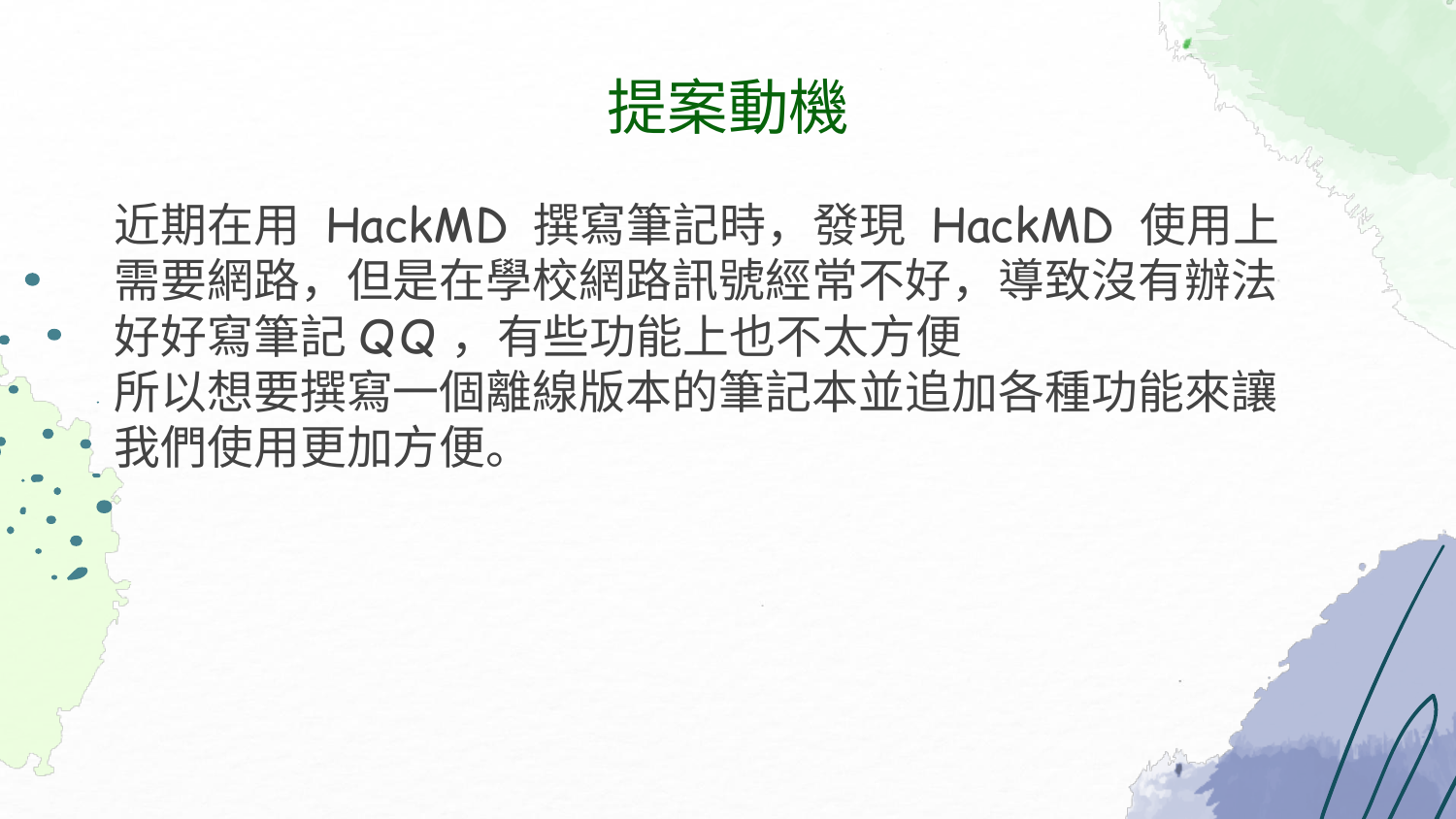

# 提案動機
近期在用 HackMD 撰寫筆記時，發現 HackMD 使用上需要網路，但是在學校網路訊號經常不好，導致沒有辦法好好寫筆記QQ，有些功能上也不太方便
所以想要撰寫一個離線版本的筆記本並追加各種功能來讓我們使用更加方便。